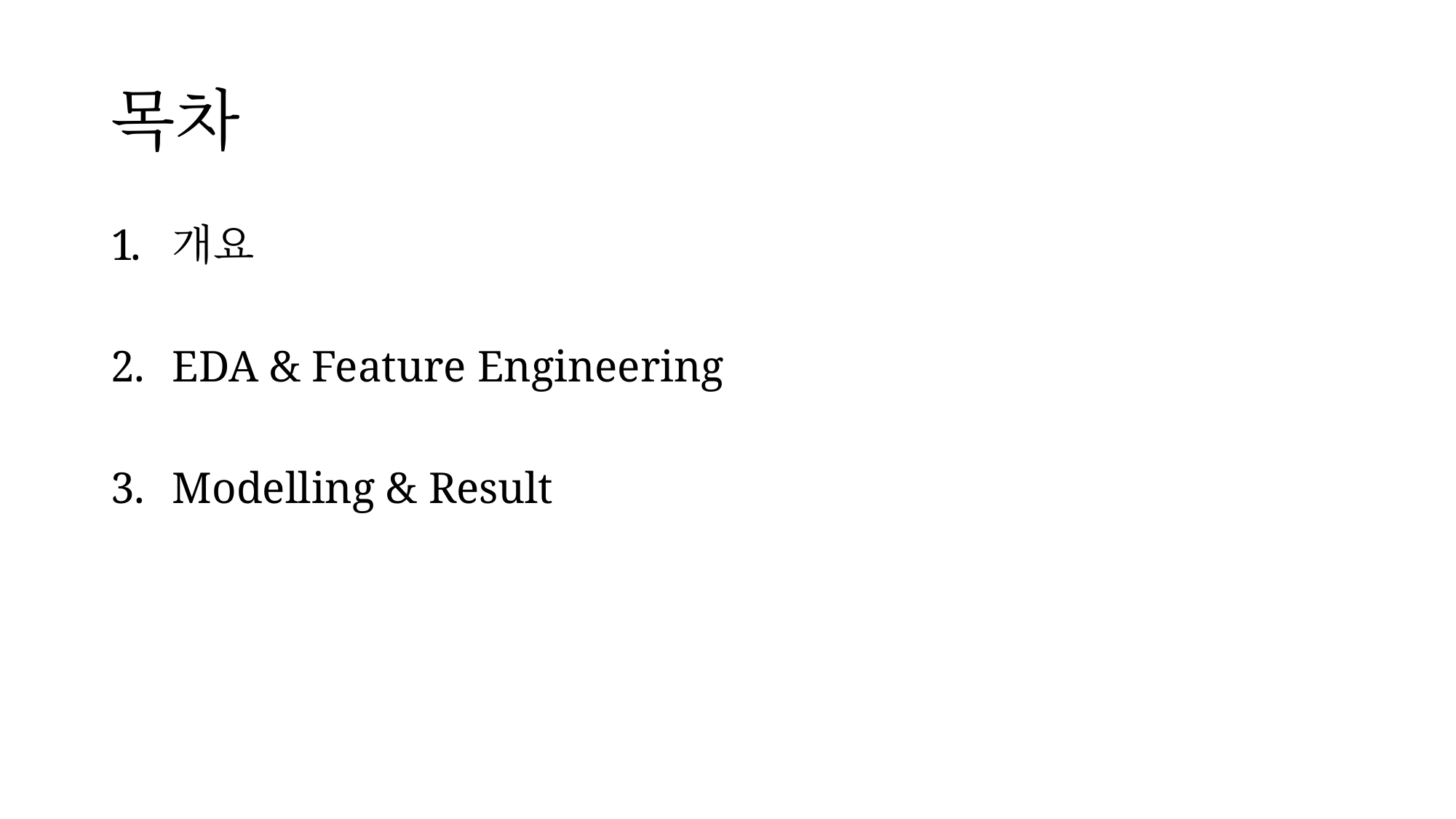

# 목차
개요

EDA & Feature Engineering

Modelling & Result